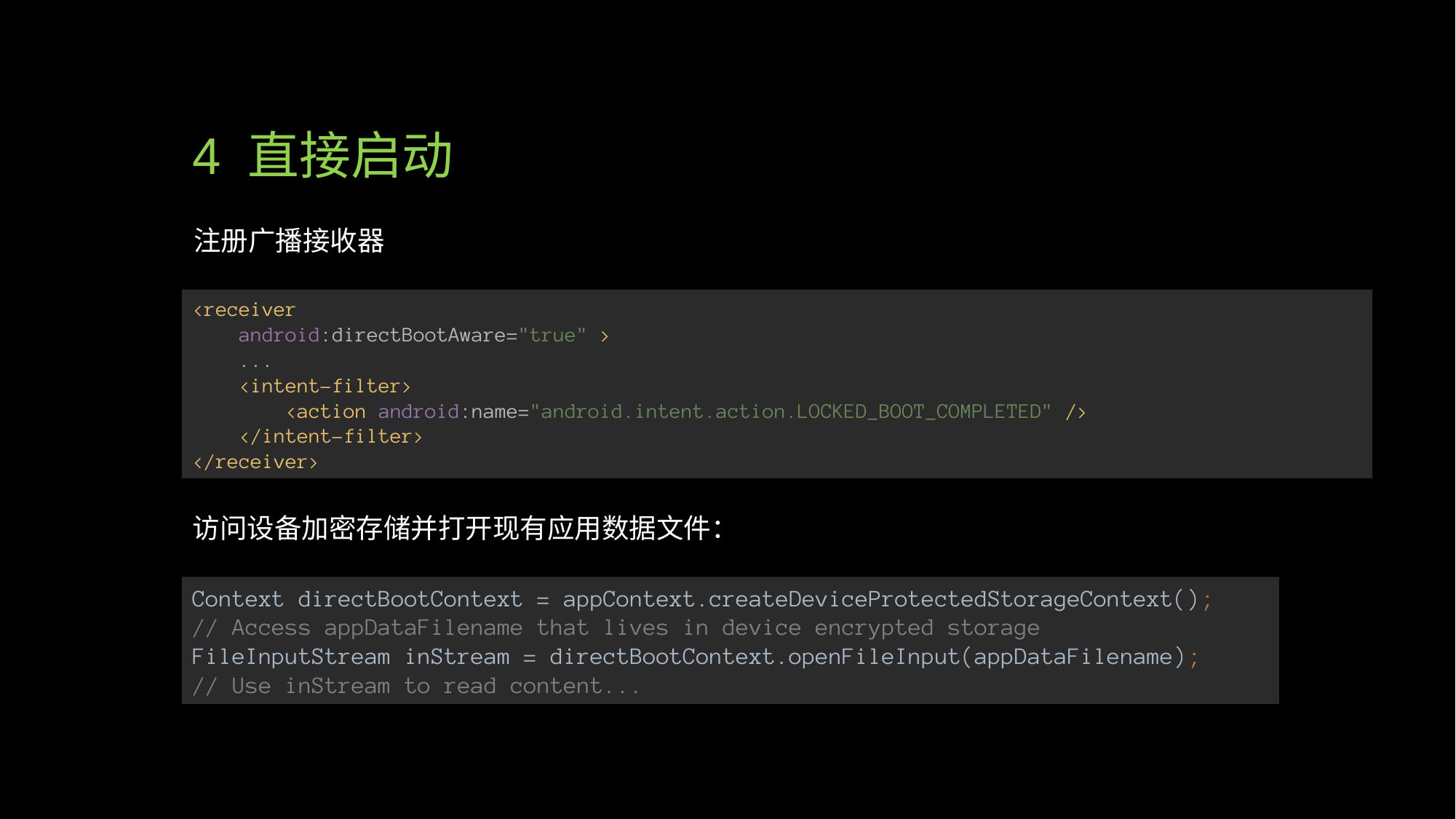

# 4 直接启动
注册广播接收器
<receiver
    android:directBootAware="true" >
    ...
    <intent-filter>
        <action android:name="android.intent.action.LOCKED_BOOT_COMPLETED" />
    </intent-filter>
</receiver>
访问设备加密存储并打开现有应用数据文件：
Context directBootContext = appContext.createDeviceProtectedStorageContext();
// Access appDataFilename that lives in device encrypted storage
FileInputStream inStream = directBootContext.openFileInput(appDataFilename);
// Use inStream to read content...